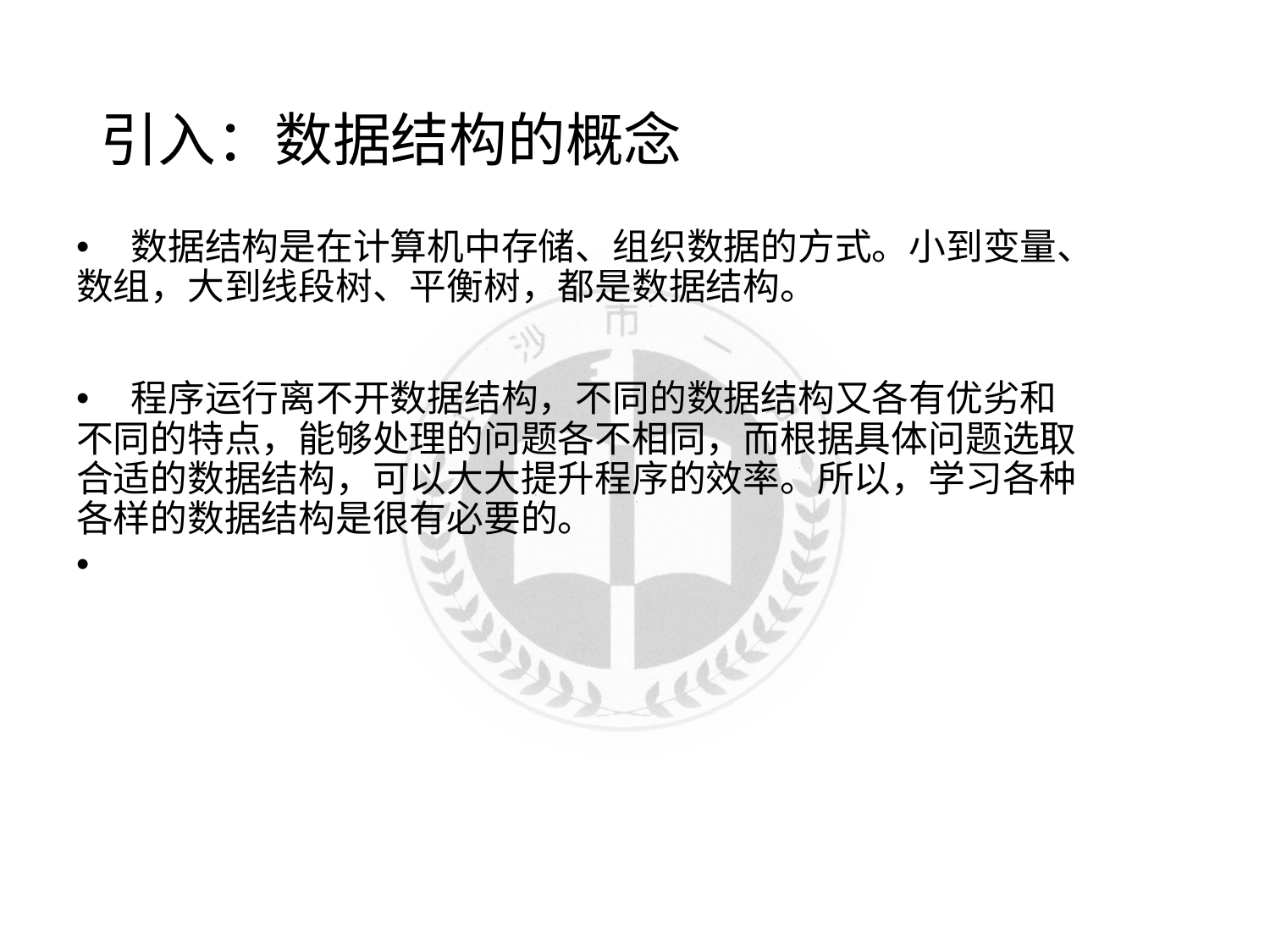

# 引入：数据结构的概念
    数据结构是在计算机中存储、组织数据的方式。小到变量、数组，大到线段树、平衡树，都是数据结构。

    程序运行离不开数据结构，不同的数据结构又各有优劣和不同的特点，能够处理的问题各不相同，而根据具体问题选取合适的数据结构，可以大大提升程序的效率。所以，学习各种各样的数据结构是很有必要的。